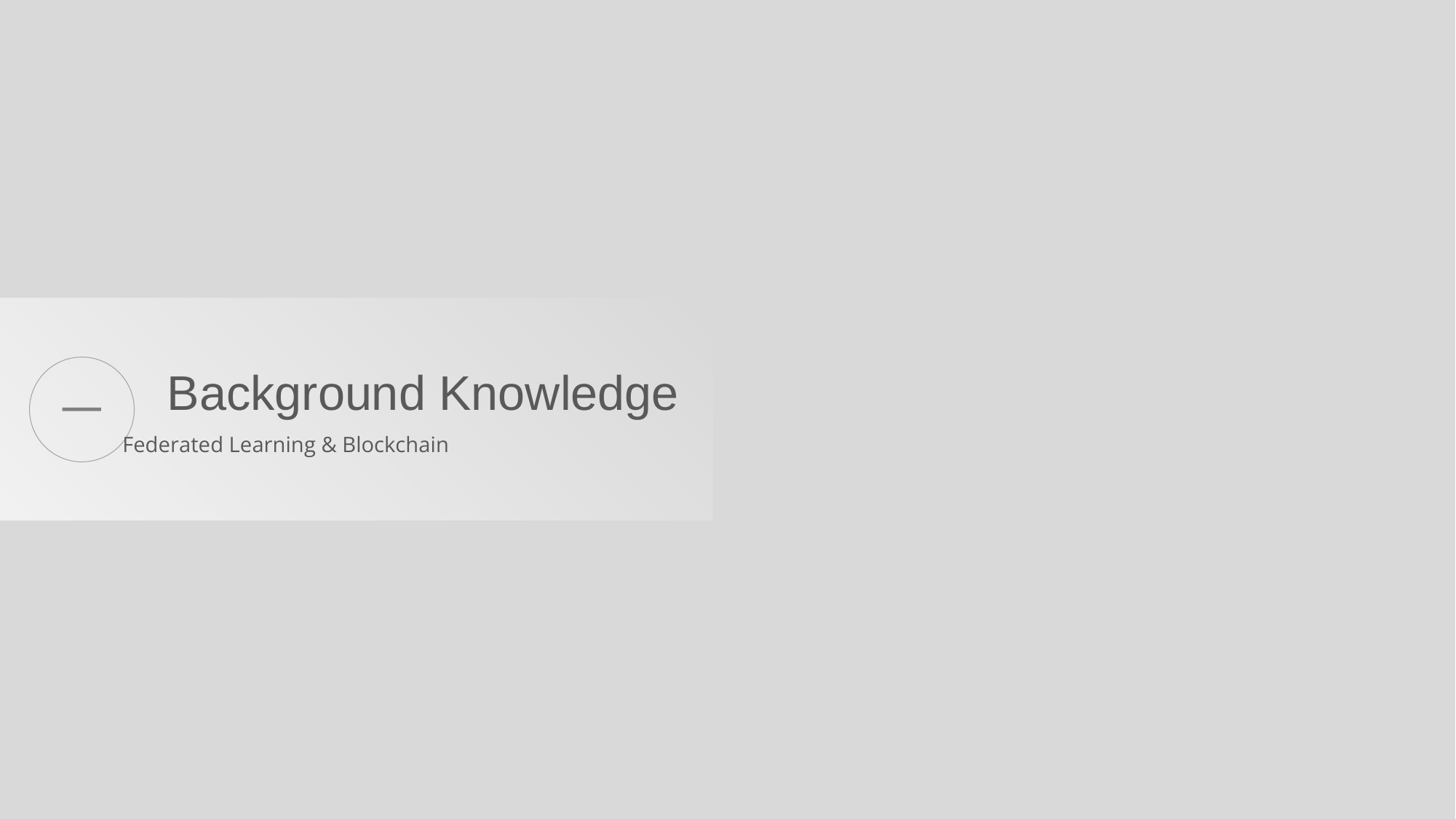

Background Knowledge
一
Federated Learning & Blockchain